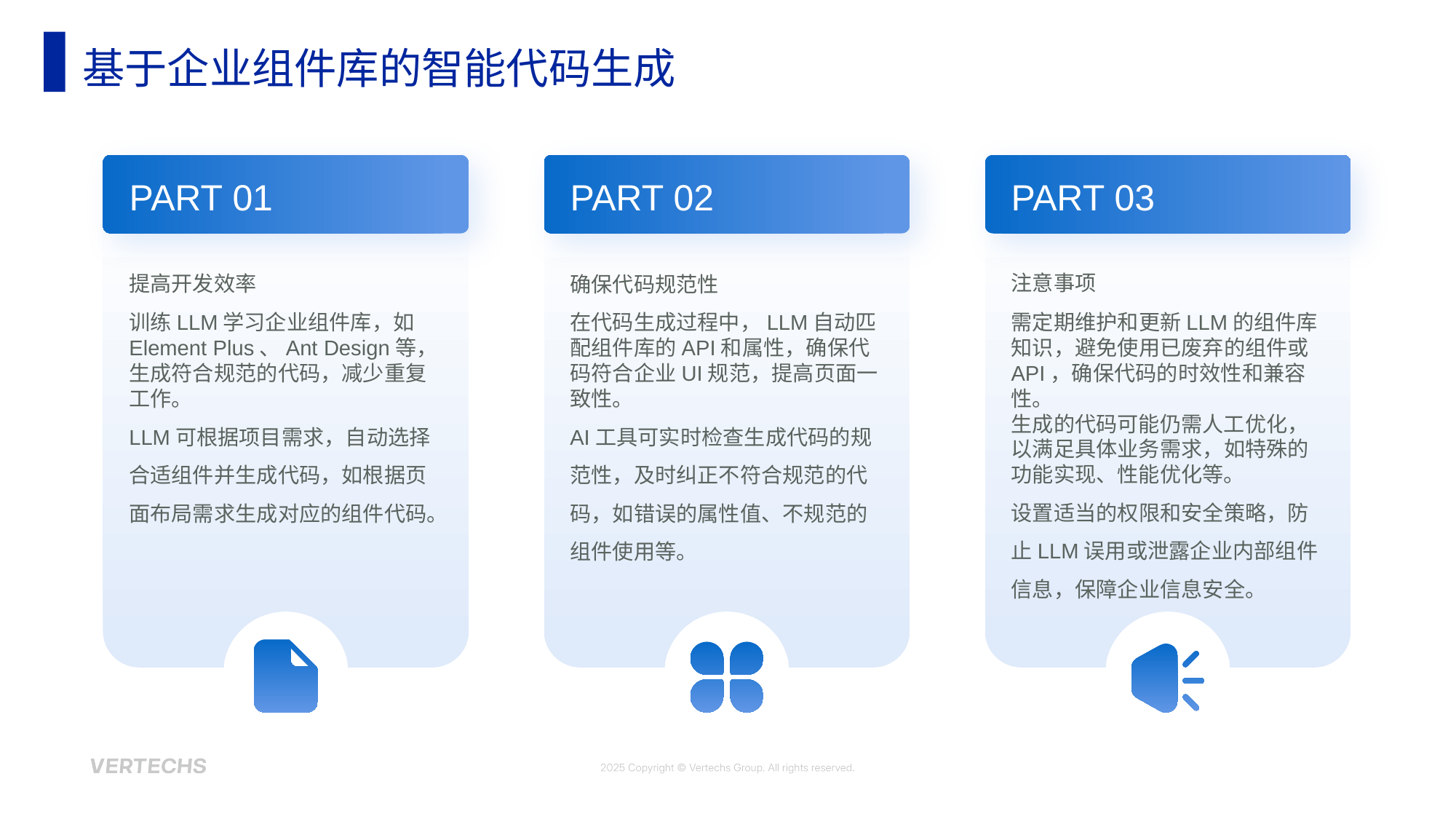

基于企业组件库的智能代码生成

PART 01
PART 02
PART 03

注意事项
提高开发效率
确保代码规范性
需定期维护和更新LLM的组件库知识，避免使用已废弃的组件或API，确保代码的时效性和兼容性。
生成的代码可能仍需人工优化，以满足具体业务需求，如特殊的功能实现、性能优化等。
设置适当的权限和安全策略，防止LLM误用或泄露企业内部组件信息，保障企业信息安全。
训练LLM学习企业组件库，如Element Plus、Ant Design等，生成符合规范的代码，减少重复工作。
LLM可根据项目需求，自动选择合适组件并生成代码，如根据页面布局需求生成对应的组件代码。
在代码生成过程中，LLM自动匹配组件库的API和属性，确保代码符合企业UI规范，提高页面一致性。
AI工具可实时检查生成代码的规范性，及时纠正不符合规范的代码，如错误的属性值、不规范的组件使用等。